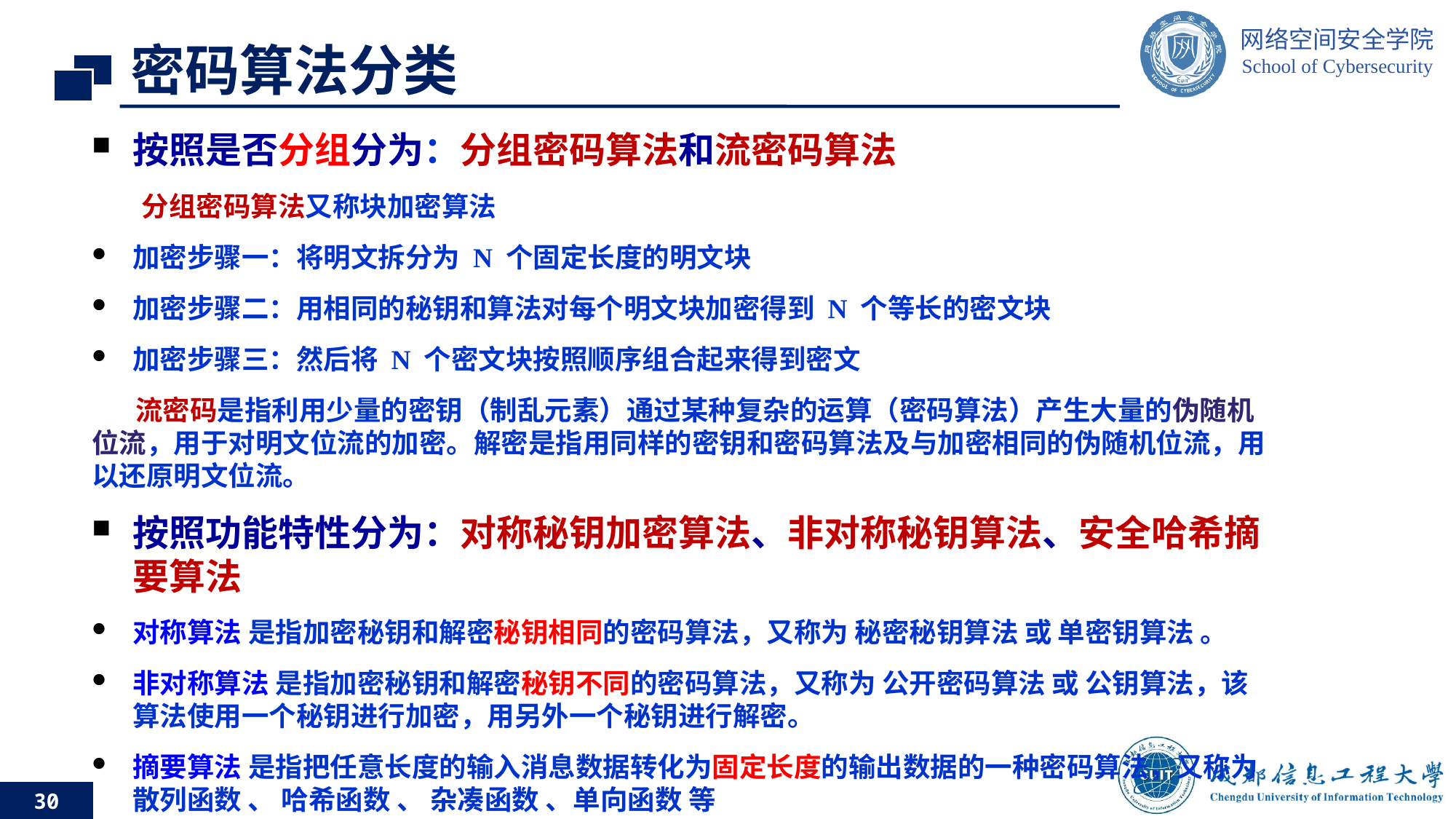

# 密码算法分类
按照是否分组分为：分组密码算法和流密码算法
       分组密码算法又称块加密算法
加密步骤一：将明文拆分为 N 个固定长度的明文块
加密步骤二：用相同的秘钥和算法对每个明文块加密得到 N 个等长的密文块
加密步骤三：然后将 N 个密文块按照顺序组合起来得到密文
      流密码是指利用少量的密钥（制乱元素）通过某种复杂的运算（密码算法）产生大量的伪随机位流，用于对明文位流的加密。解密是指用同样的密钥和密码算法及与加密相同的伪随机位流，用以还原明文位流。
按照功能特性分为：对称秘钥加密算法、非对称秘钥算法、安全哈希摘要算法
对称算法 是指加密秘钥和解密秘钥相同的密码算法，又称为 秘密秘钥算法 或 单密钥算法 。
非对称算法 是指加密秘钥和解密秘钥不同的密码算法，又称为 公开密码算法 或 公钥算法，该算法使用一个秘钥进行加密，用另外一个秘钥进行解密。
摘要算法 是指把任意长度的输入消息数据转化为固定长度的输出数据的一种密码算法，又称为 散列函数 、 哈希函数 、 杂凑函数 、单向函数 等

30